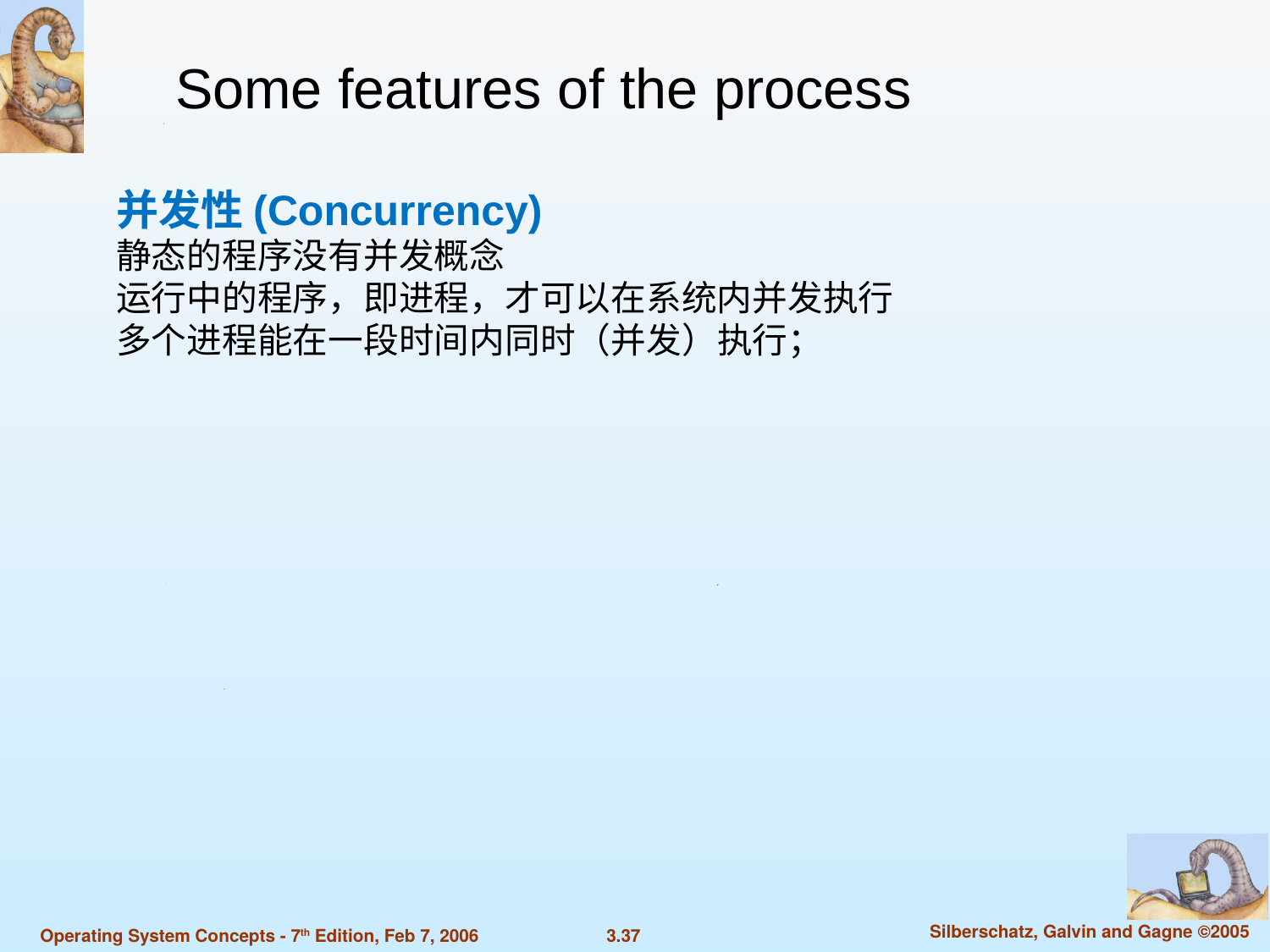

Some features of the process
并发性(Concurrency)
静态的程序没有并发概念
运行中的程序，即进程，才可以在系统内并发执行
多个进程能在一段时间内同时（并发）执行；